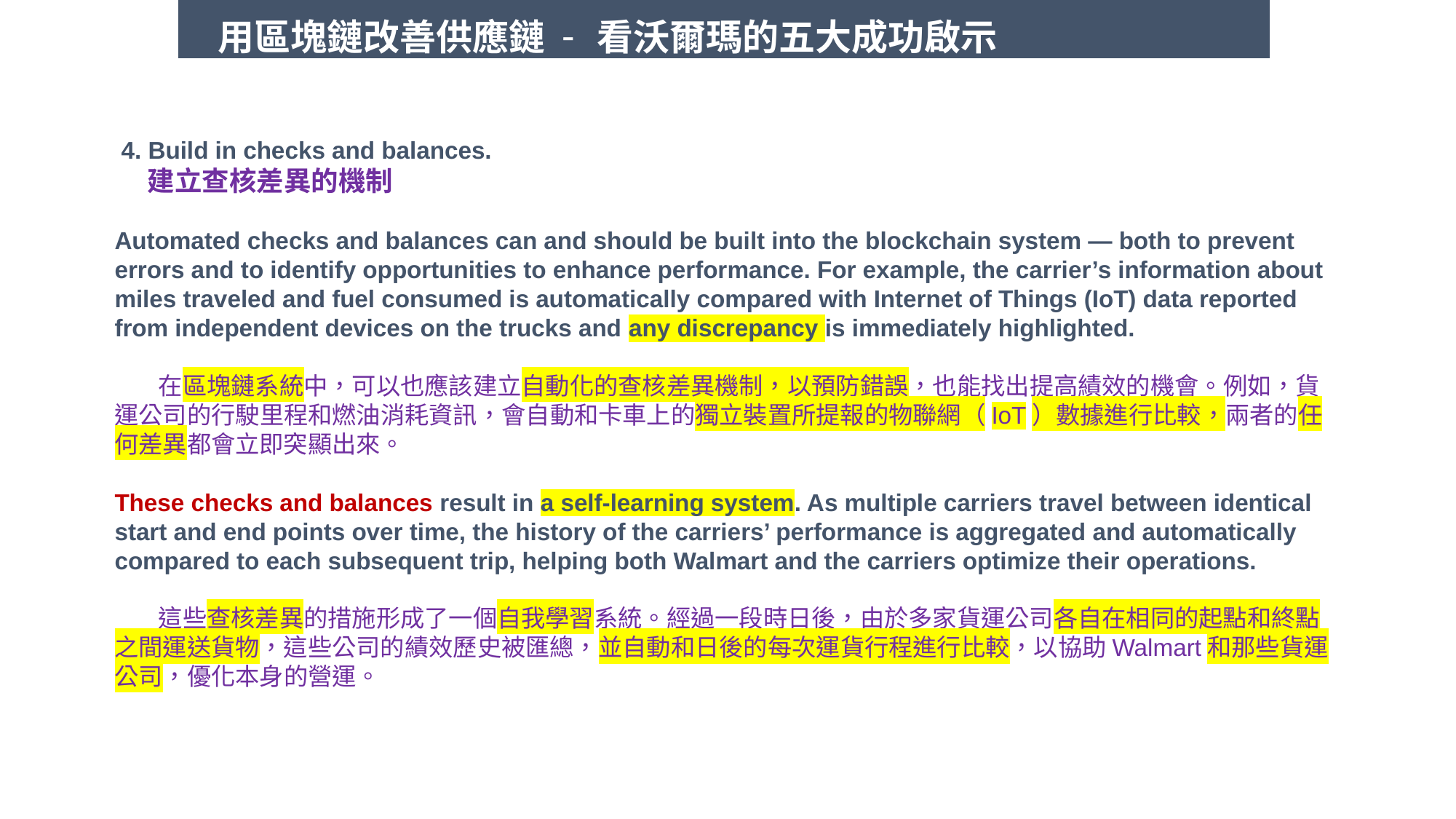

用區塊鏈改善供應鏈 - 看沃爾瑪的五大成功啟示

 4. Build in checks and balances.                                                                                                                                  建立查核差異的機制

Automated checks and balances can and should be built into the blockchain system — both to prevent errors and to identify opportunities to enhance performance. For example, the carrier’s information about miles traveled and fuel consumed is automatically compared with Internet of Things (IoT) data reported from independent devices on the trucks and any discrepancy is immediately highlighted.

       在區塊鏈系統中，可以也應該建立自動化的查核差異機制，以預防錯誤，也能找出提高績效的機會。例如，貨運公司的行駛里程和燃油消耗資訊，會自動和卡車上的獨立裝置所提報的物聯網（IoT）數據進行比較，兩者的任何差異都會立即突顯出來。

These checks and balances result in a self-learning system. As multiple carriers travel between identical start and end points over time, the history of the carriers’ performance is aggregated and automatically compared to each subsequent trip, helping both Walmart and the carriers optimize their operations.

       這些查核差異的措施形成了一個自我學習系統。經過一段時日後，由於多家貨運公司各自在相同的起點和終點之間運送貨物，這些公司的績效歷史被匯總，並自動和日後的每次運貨行程進行比較，以協助Walmart和那些貨運公司，優化本身的營運。